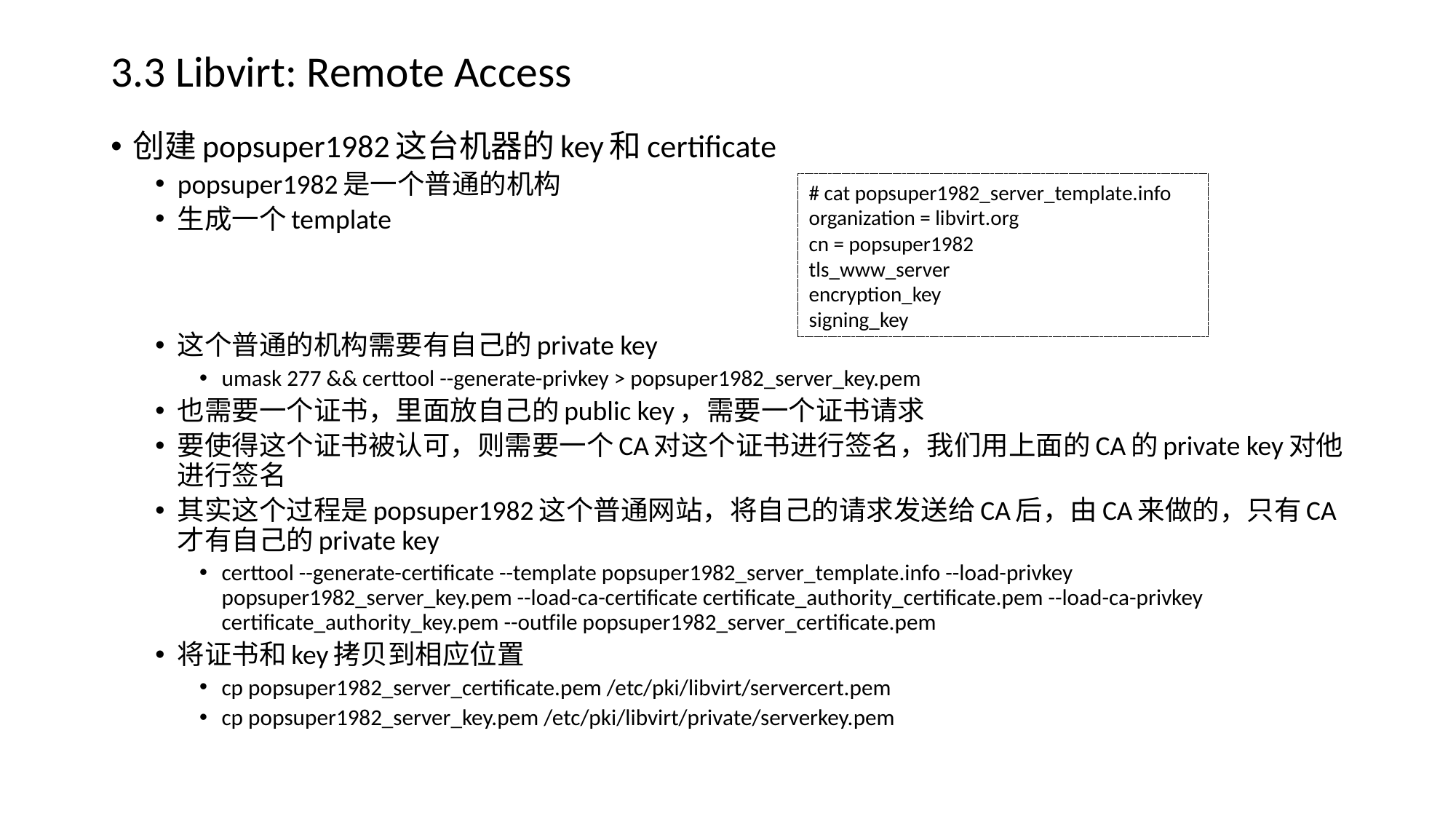

# 3.3 Libvirt: Remote Access
创建popsuper1982这台机器的key和certificate
popsuper1982是一个普通的机构
生成一个template

这个普通的机构需要有自己的private key
umask 277 && certtool --generate-privkey > popsuper1982_server_key.pem
也需要一个证书，里面放自己的public key，需要一个证书请求
要使得这个证书被认可，则需要一个CA对这个证书进行签名，我们用上面的CA的private key对他进行签名
其实这个过程是popsuper1982这个普通网站，将自己的请求发送给CA后，由CA来做的，只有CA才有自己的private key
certtool --generate-certificate --template popsuper1982_server_template.info --load-privkey popsuper1982_server_key.pem --load-ca-certificate certificate_authority_certificate.pem --load-ca-privkey certificate_authority_key.pem --outfile popsuper1982_server_certificate.pem
将证书和key拷贝到相应位置
cp popsuper1982_server_certificate.pem /etc/pki/libvirt/servercert.pem
cp popsuper1982_server_key.pem /etc/pki/libvirt/private/serverkey.pem
# cat popsuper1982_server_template.info
organization = libvirt.org
cn = popsuper1982
tls_www_server
encryption_key
signing_key